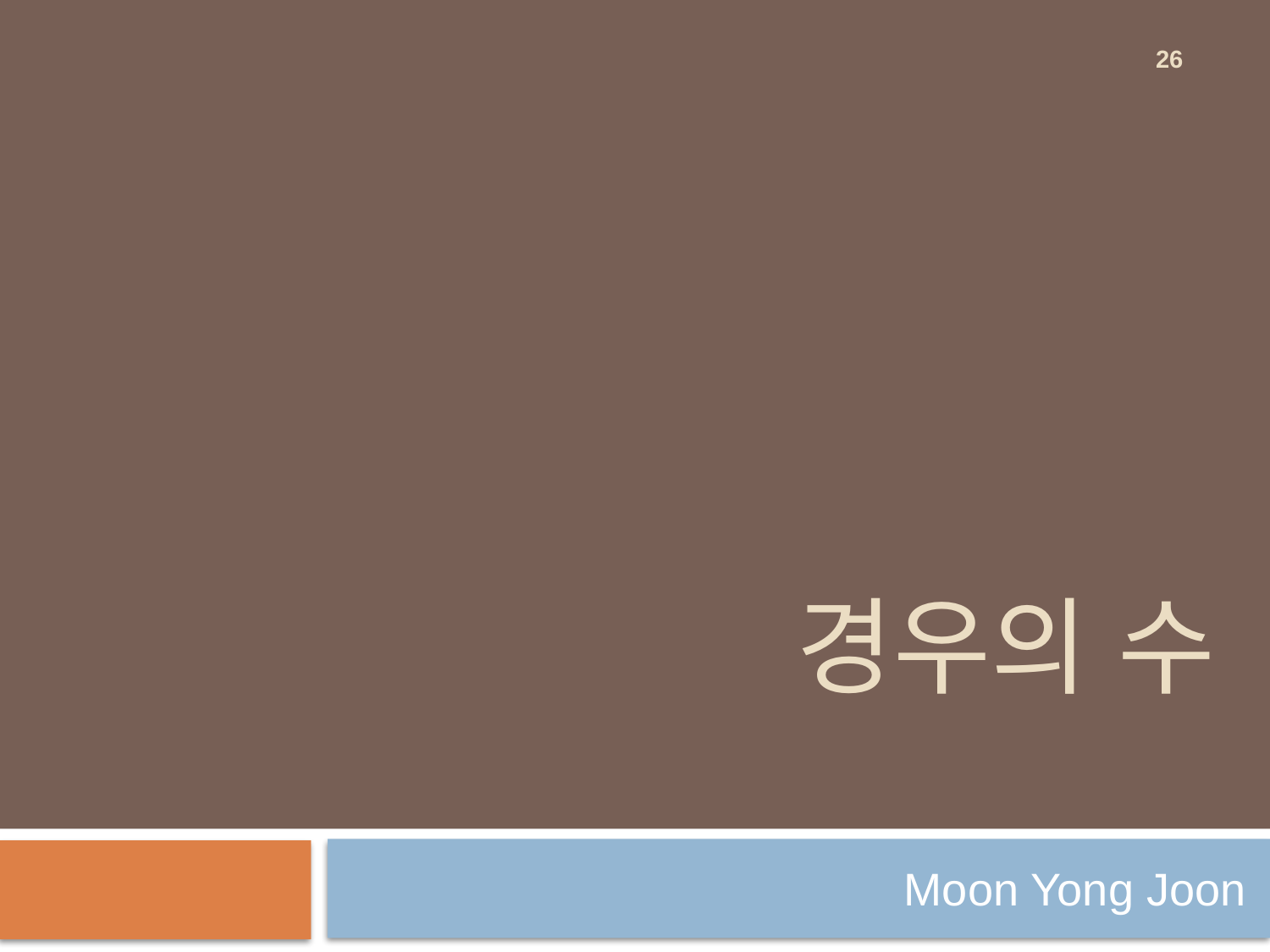

26
# 경우의 수
Moon Yong Joon